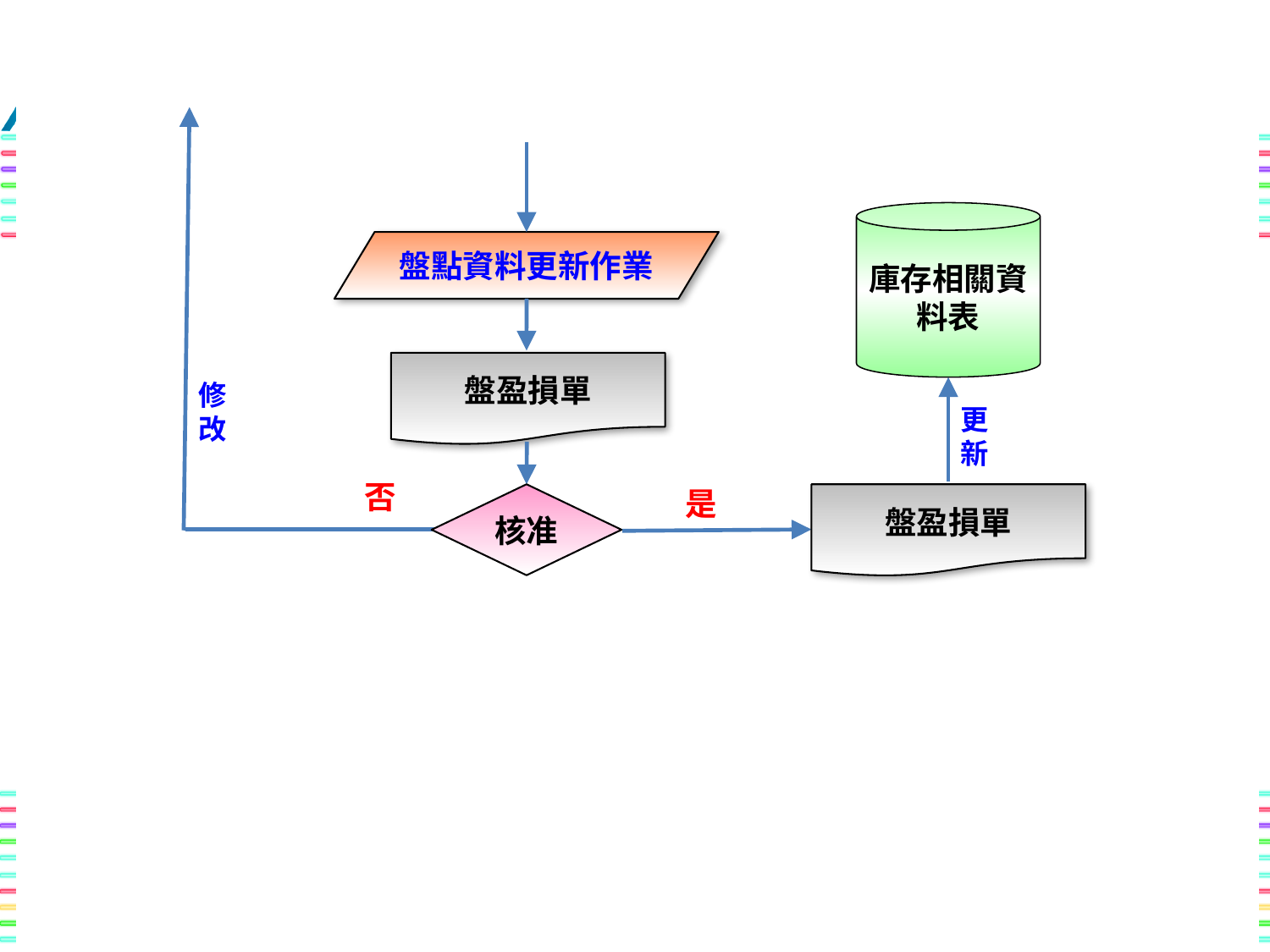

庫存相關資料表
盤點資料更新作業
盤盈損單
修改
更新
否
是
核准
盤盈損單